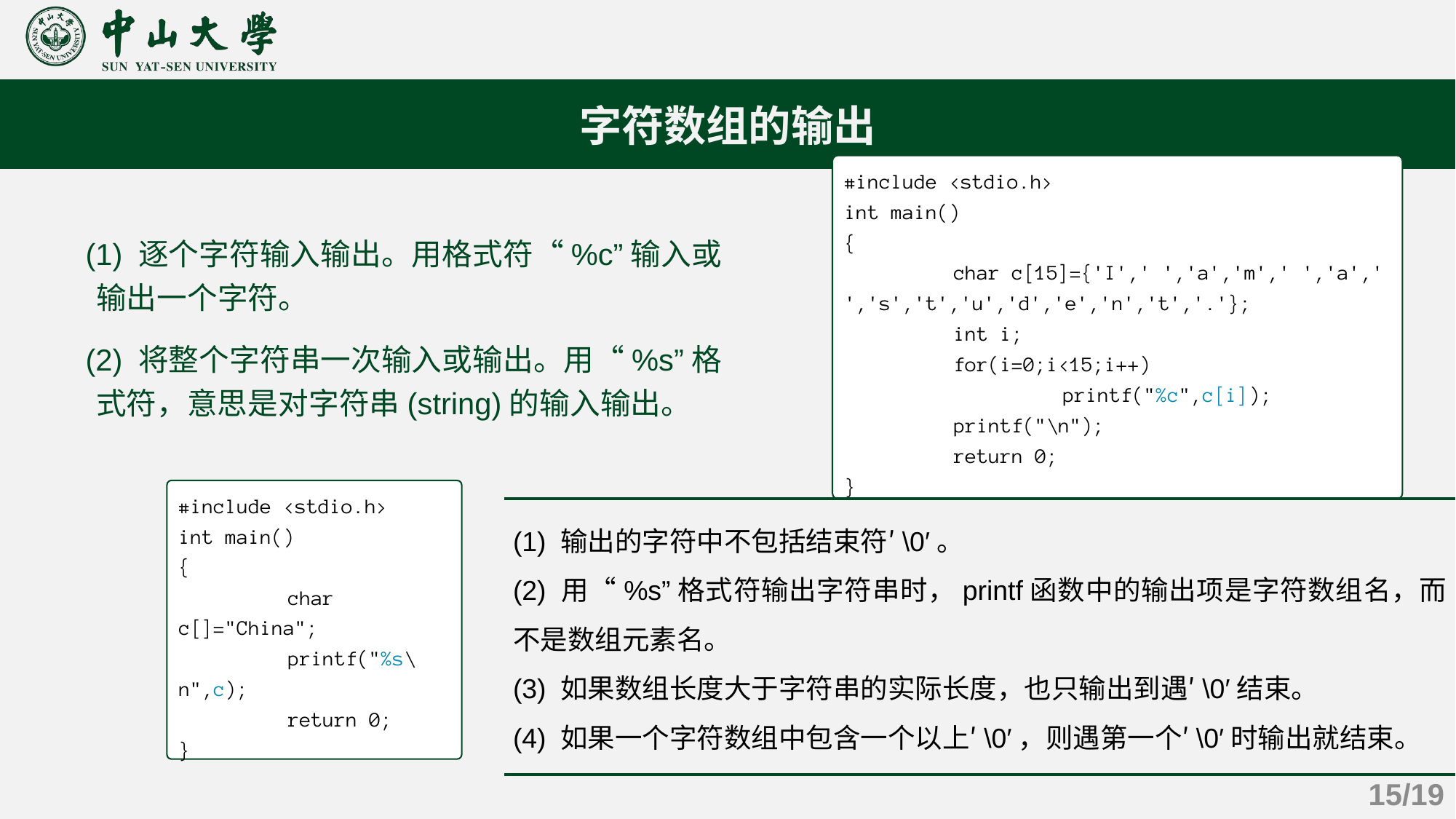

字符数组的输出
#include <stdio.h>
int main()
{
	char c[15]={'I',' ','a','m',' ','a',' ','s','t','u','d','e','n','t','.'};
	int i;
	for(i=0;i<15;i++)
		printf("%c",c[i]);
	printf("\n");
	return 0;
}
(1) 逐个字符输入输出。用格式符“%c”输入或输出一个字符。
(2) 将整个字符串一次输入或输出。用“%s”格式符，意思是对字符串(string)的输入输出。
#include <stdio.h>
int main()
{
	char c[]="China";
	printf("%s\n",c);
	return 0;
}
(1) 输出的字符中不包括结束符′\0′。
(2) 用“%s”格式符输出字符串时，printf函数中的输出项是字符数组名，而不是数组元素名。
(3) 如果数组长度大于字符串的实际长度，也只输出到遇′\0′结束。
(4) 如果一个字符数组中包含一个以上′\0′，则遇第一个′\0′时输出就结束。

15/19